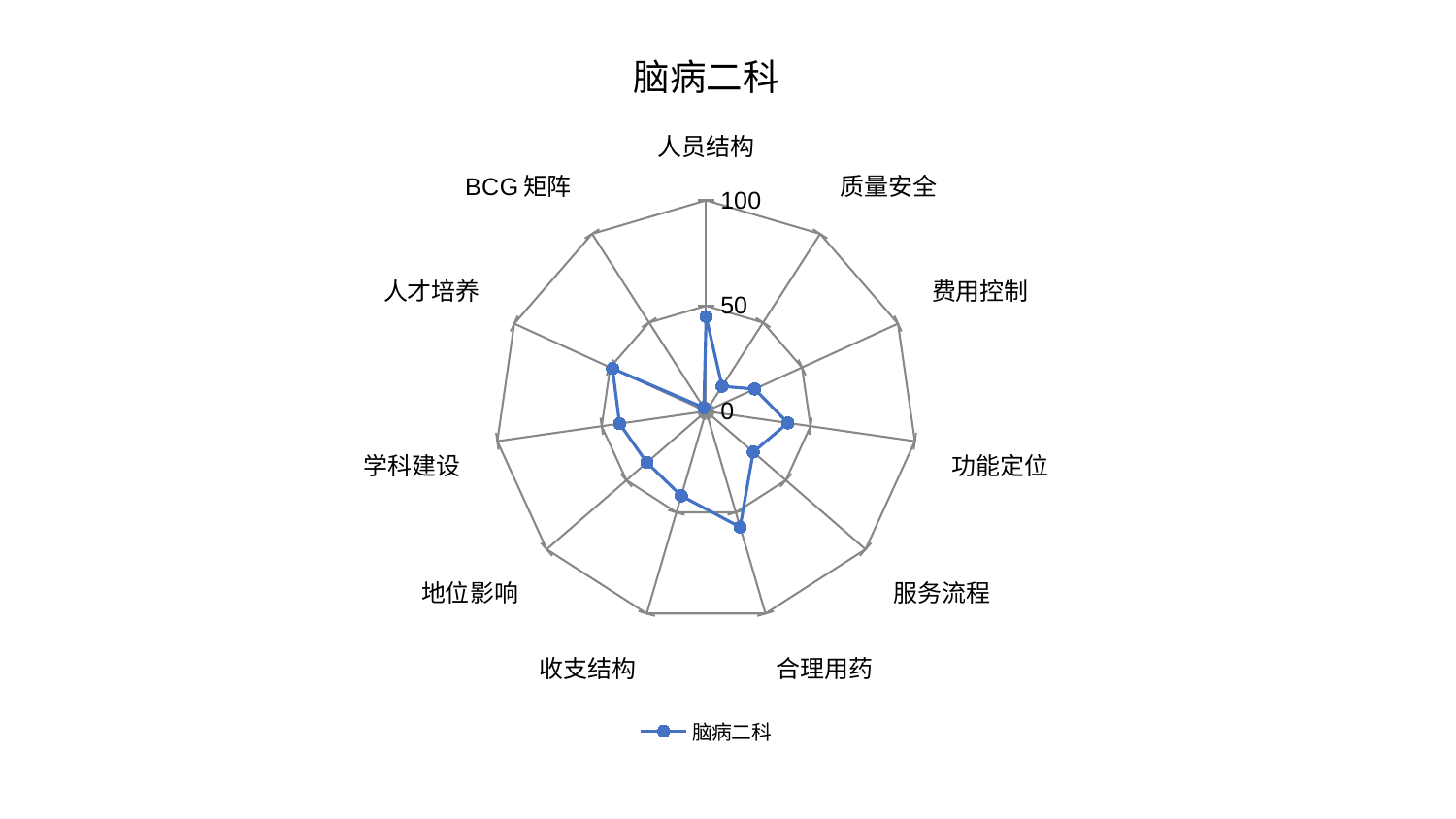

### Chart: 脑病二科

| Category | 脑病二科 |
|---|---|
| 人员结构 | 44.910029350179556 |
| 质量安全 | 14.044816352362426 |
| 费用控制 | 25.35780963024862 |
| 功能定位 | 39.16742378733203 |
| 服务流程 | 29.565926621784072 |
| 合理用药 | 57.27401497339823 |
| 收支结构 | 41.81332266595146 |
| 地位影响 | 37.16462055122083 |
| 学科建设 | 41.46172552486571 |
| 人才培养 | 48.76728333712648 |
| BCG矩阵 | 1.9932614544318241 |
130